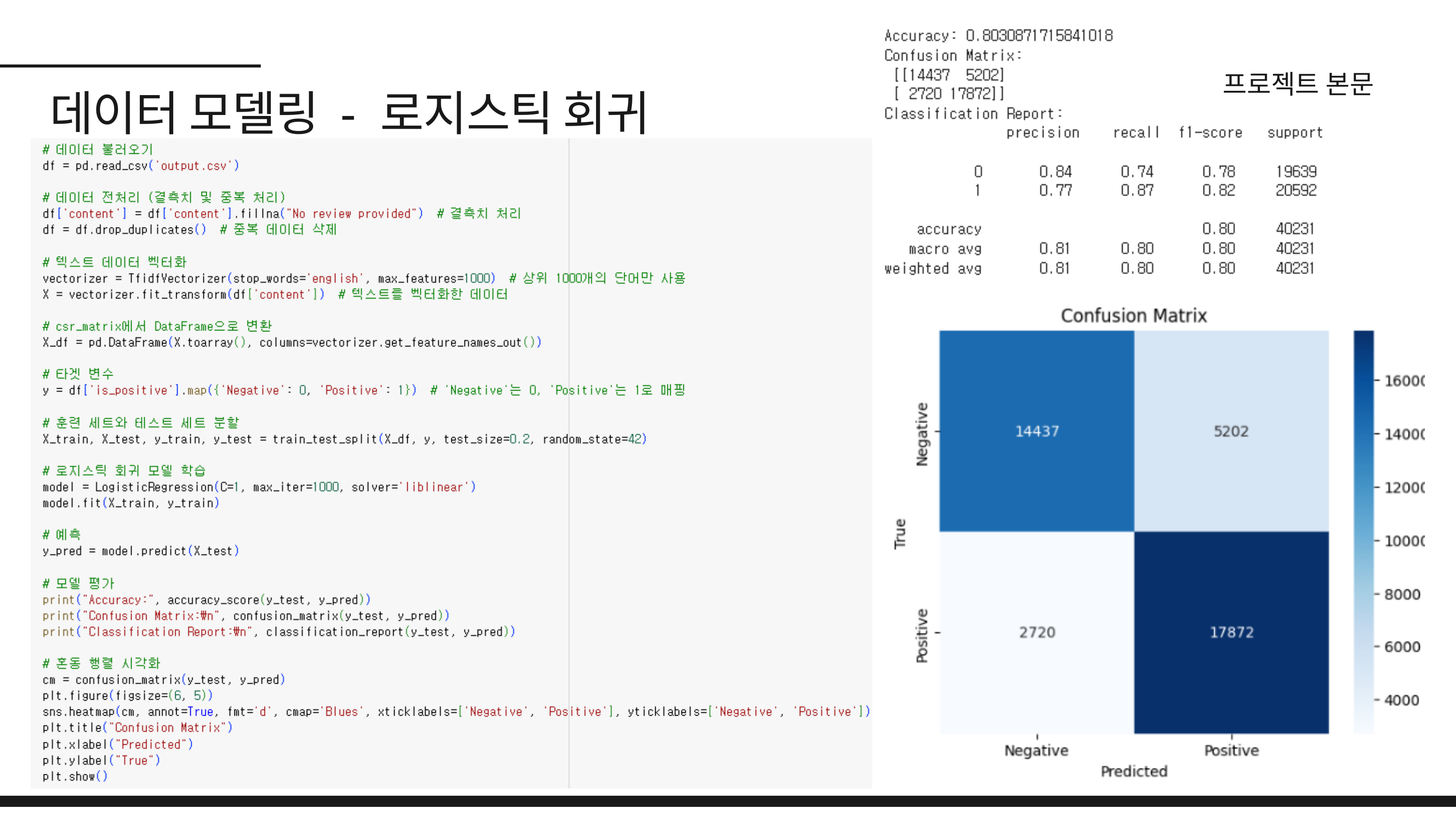

프로젝트 본문

데이터 모델링 - 로지스틱 회귀